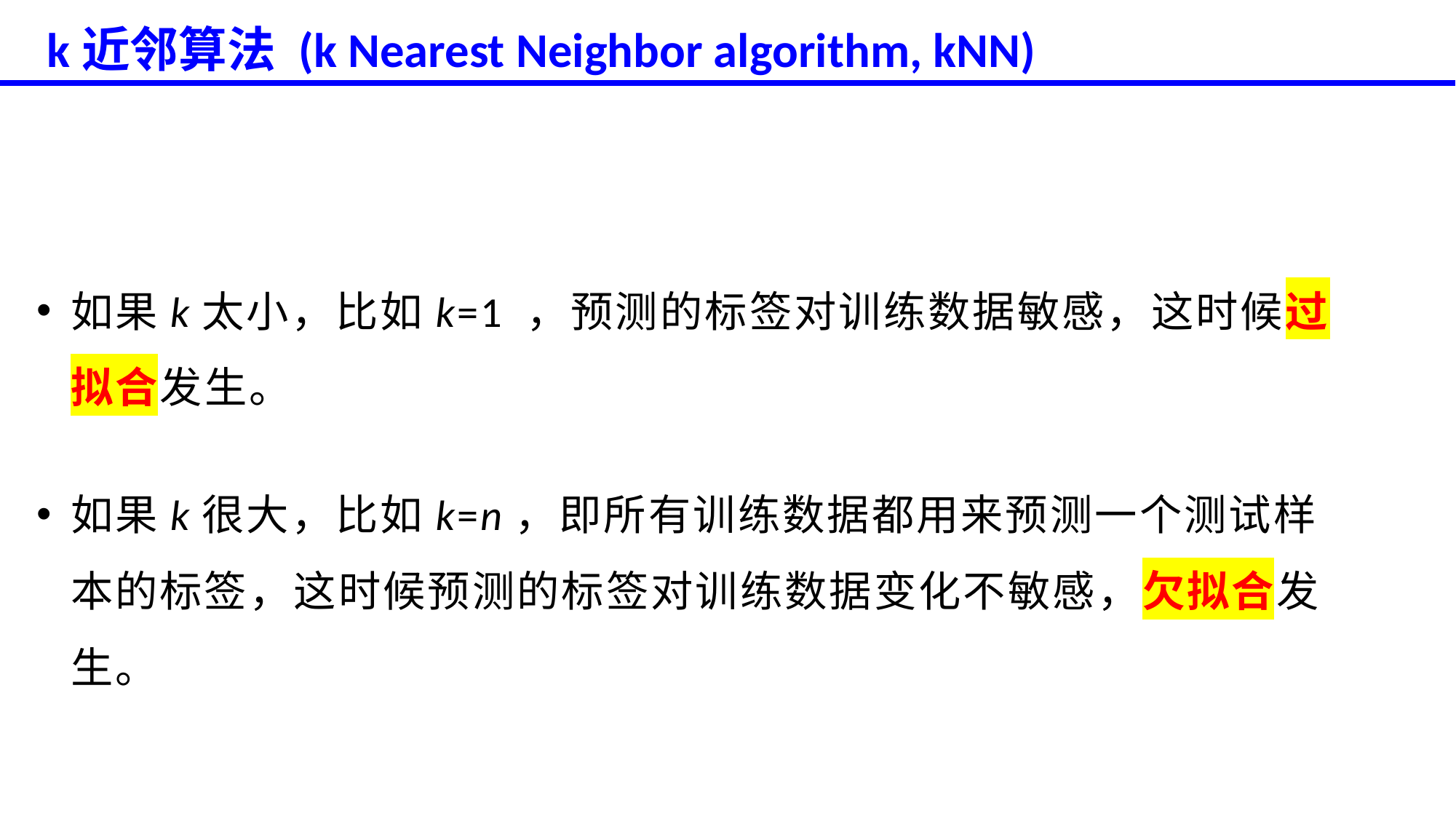

k近邻算法 (k Nearest Neighbor algorithm, kNN)
如果k太小，比如k=1 ，预测的标签对训练数据敏感，这时候过拟合发生。

如果k很大，比如k=n，即所有训练数据都用来预测一个测试样本的标签，这时候预测的标签对训练数据变化不敏感，欠拟合发生。